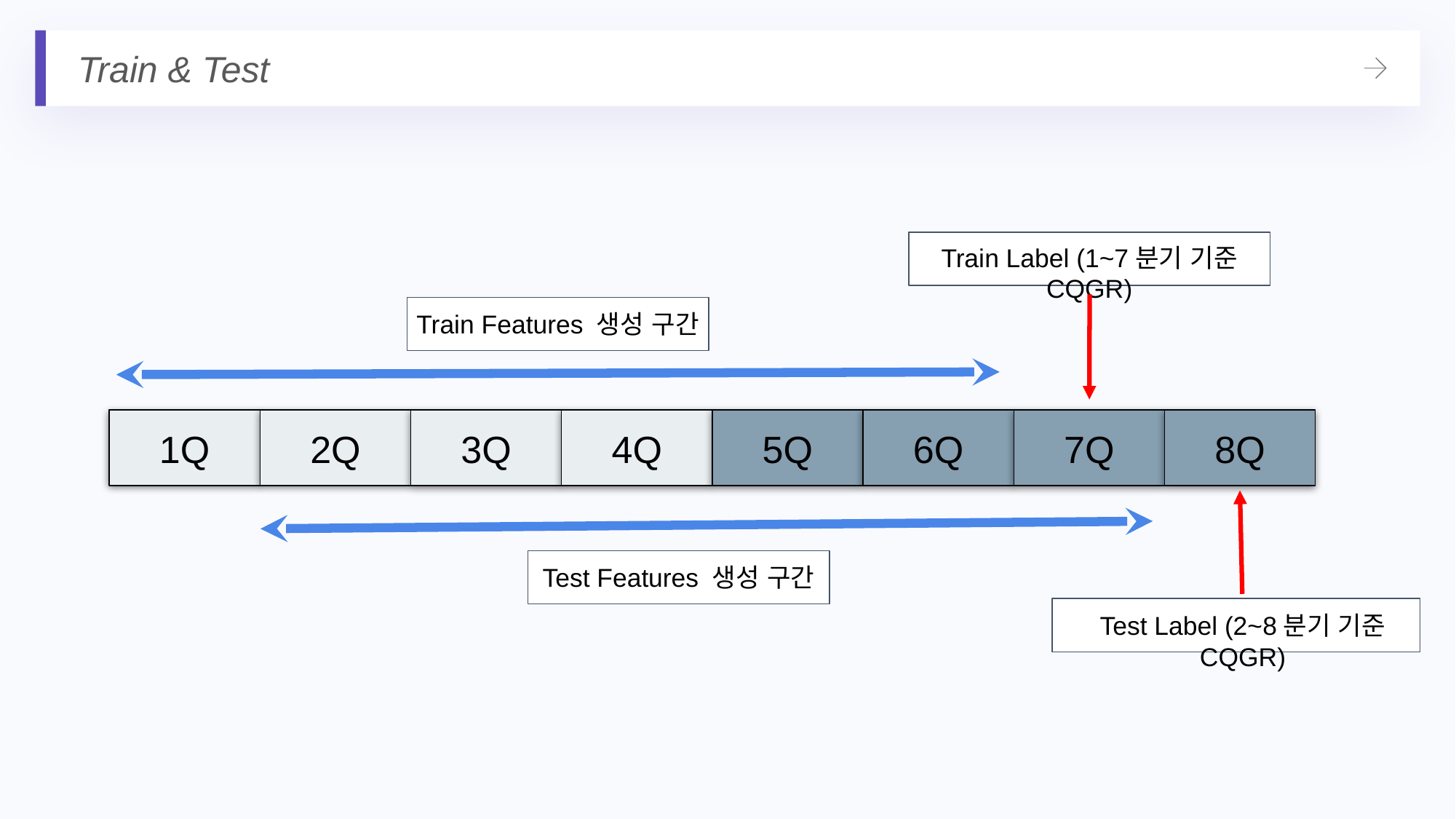

Train & Test

Train Label (1~7분기 기준 CQGR)

Train Features 생성 구간

7Q
8Q
3Q
4Q
5Q
6Q
1Q
2Q
Test Features 생성 구간

Test Label (2~8분기 기준 CQGR)